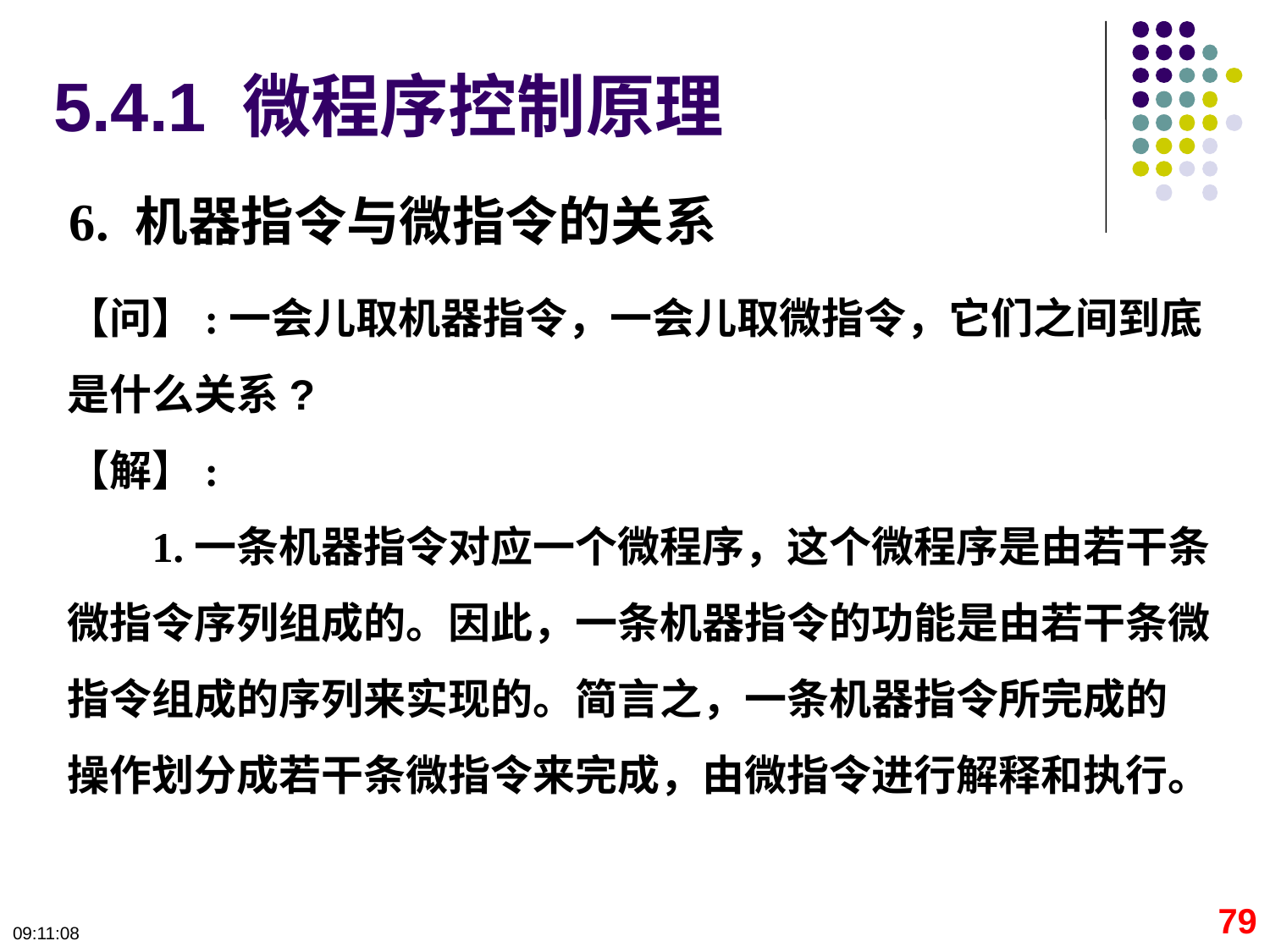

5.4.1 微程序控制原理
6. 机器指令与微指令的关系
【问】:一会儿取机器指令，一会儿取微指令，它们之间到底是什么关系?
【解】:
        1.一条机器指令对应一个微程序，这个微程序是由若干条微指令序列组成的。因此，一条机器指令的功能是由若干条微指令组成的序列来实现的。简言之，一条机器指令所完成的 操作划分成若干条微指令来完成，由微指令进行解释和执行。
79
09:11:08